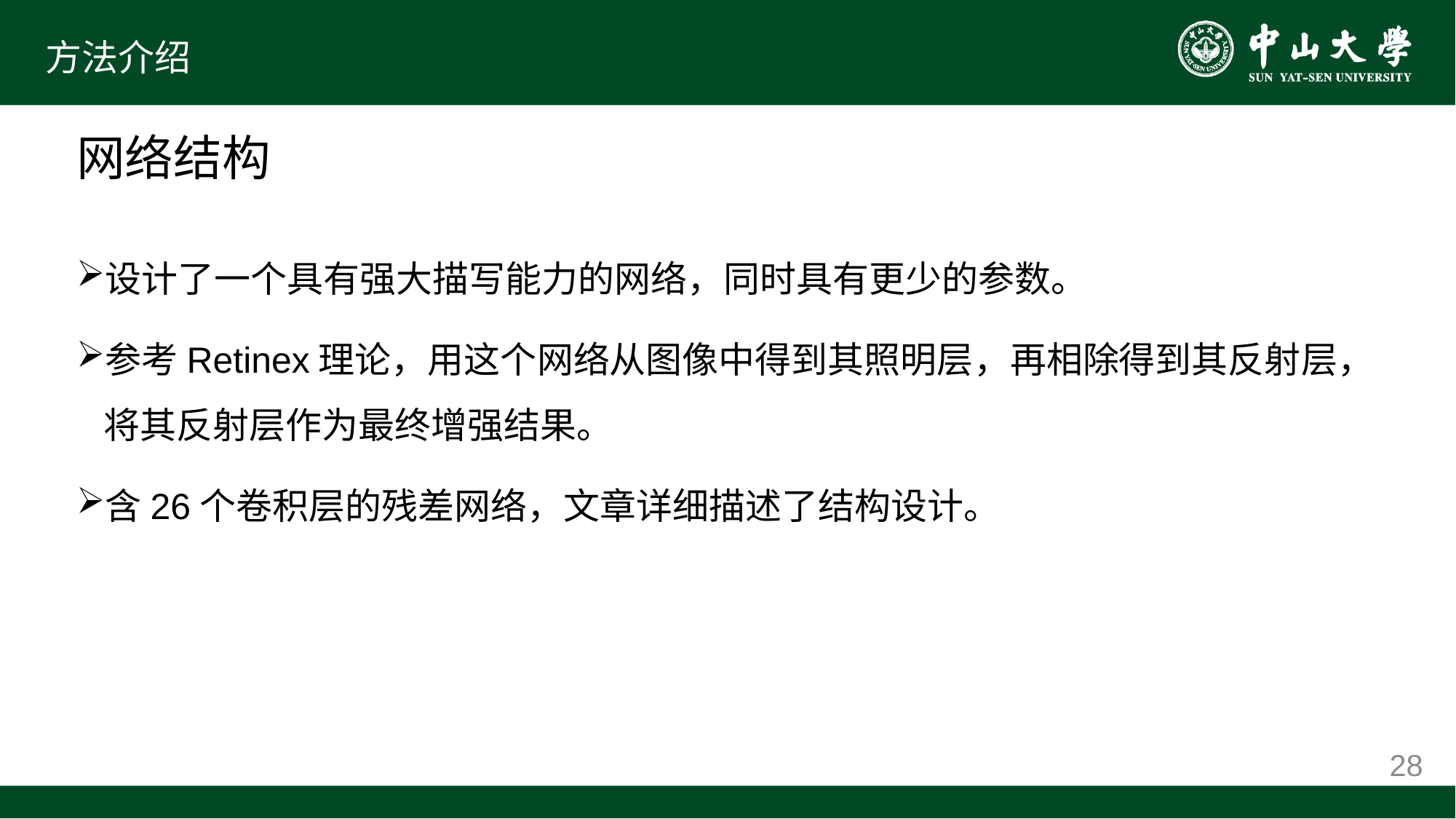

# 方法介绍
网络结构
设计了一个具有强大描写能力的网络，同时具有更少的参数。
参考Retinex理论，用这个网络从图像中得到其照明层，再相除得到其反射层，将其反射层作为最终增强结果。
含26个卷积层的残差网络，文章详细描述了结构设计。
28